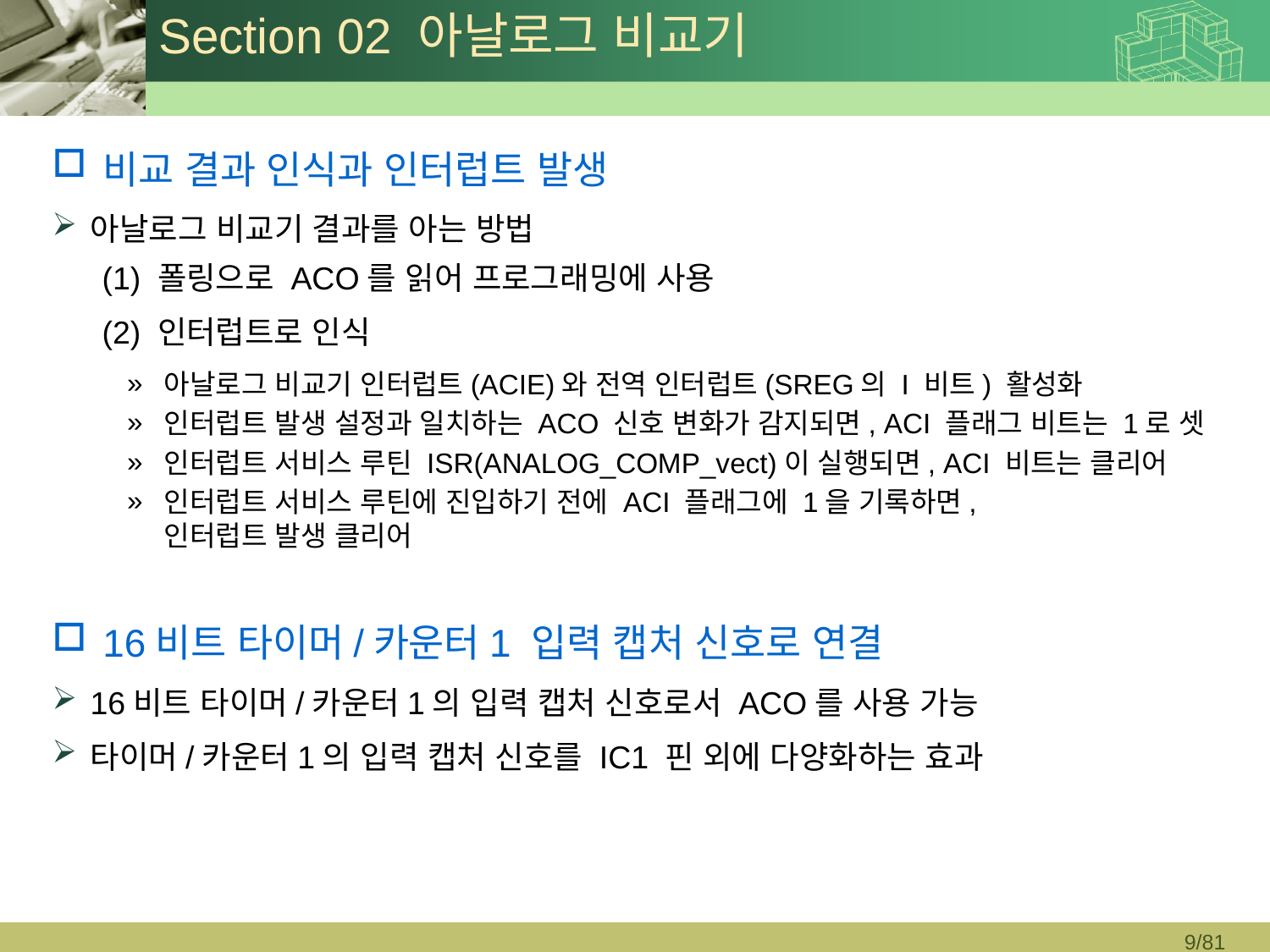

# Section 02 아날로그 비교기
비교 결과 인식과 인터럽트 발생
아날로그 비교기 결과를 아는 방법
(1) 폴링으로 ACO를 읽어 프로그래밍에 사용
(2) 인터럽트로 인식
아날로그 비교기 인터럽트(ACIE)와 전역 인터럽트(SREG의 I 비트) 활성화
인터럽트 발생 설정과 일치하는 ACO 신호 변화가 감지되면, ACI 플래그 비트는 1로 셋
인터럽트 서비스 루틴 ISR(ANALOG_COMP_vect)이 실행되면, ACI 비트는 클리어
인터럽트 서비스 루틴에 진입하기 전에 ACI 플래그에 1을 기록하면,
인터럽트 발생 클리어

16비트 타이머/카운터1 입력 캡처 신호로 연결
16비트 타이머/카운터1의 입력 캡처 신호로서 ACO를 사용 가능
타이머/카운터1의 입력 캡처 신호를 IC1 핀 외에 다양화하는 효과